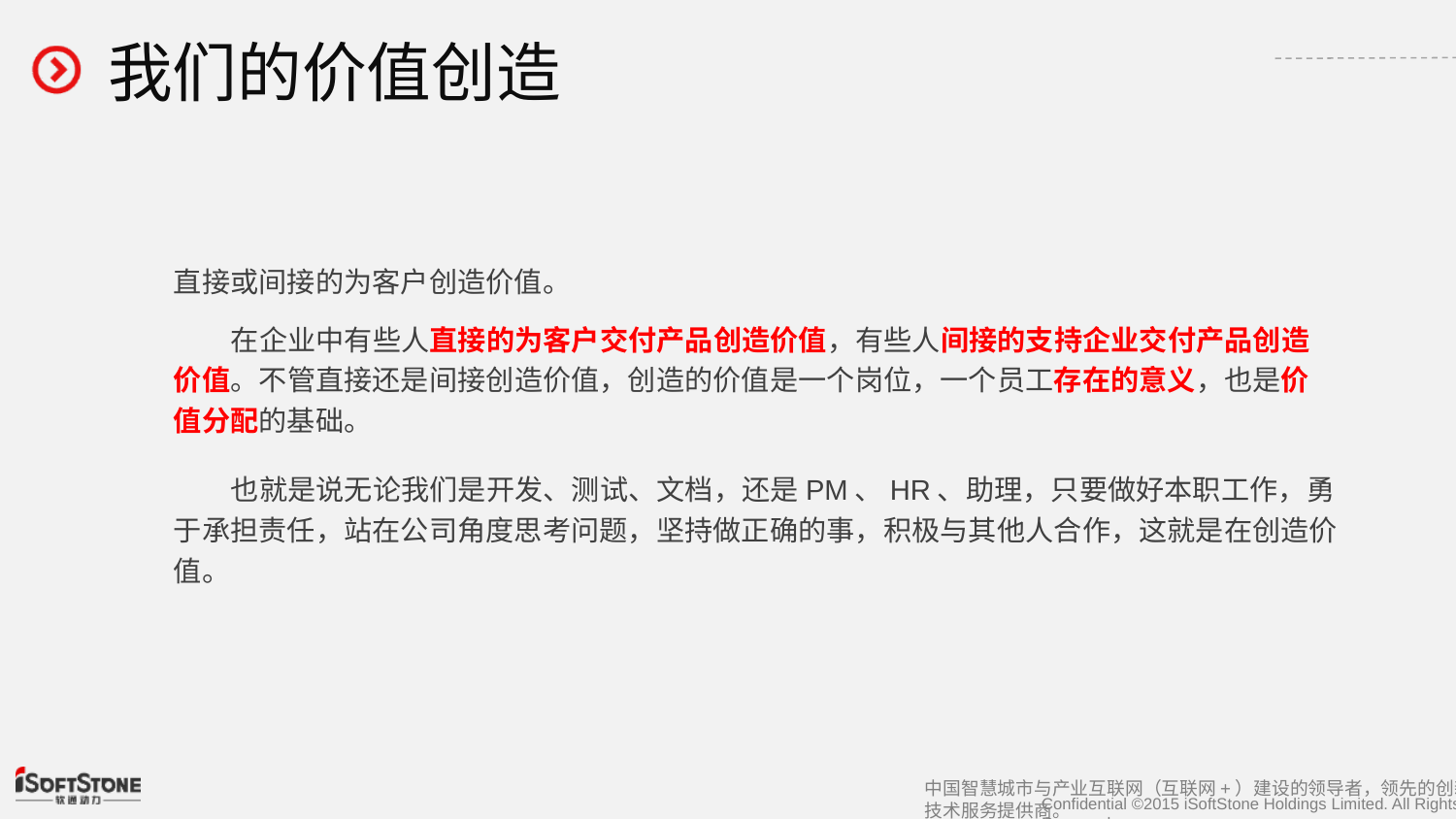

# 我们的价值创造
直接或间接的为客户创造价值。
        在企业中有些人直接的为客户交付产品创造价值，有些人间接的支持企业交付产品创造价值。不管直接还是间接创造价值，创造的价值是一个岗位，一个员工存在的意义，也是价值分配的基础。
        也就是说无论我们是开发、测试、文档，还是PM、HR、助理，只要做好本职工作，勇于承担责任，站在公司角度思考问题，坚持做正确的事，积极与其他人合作，这就是在创造价值。